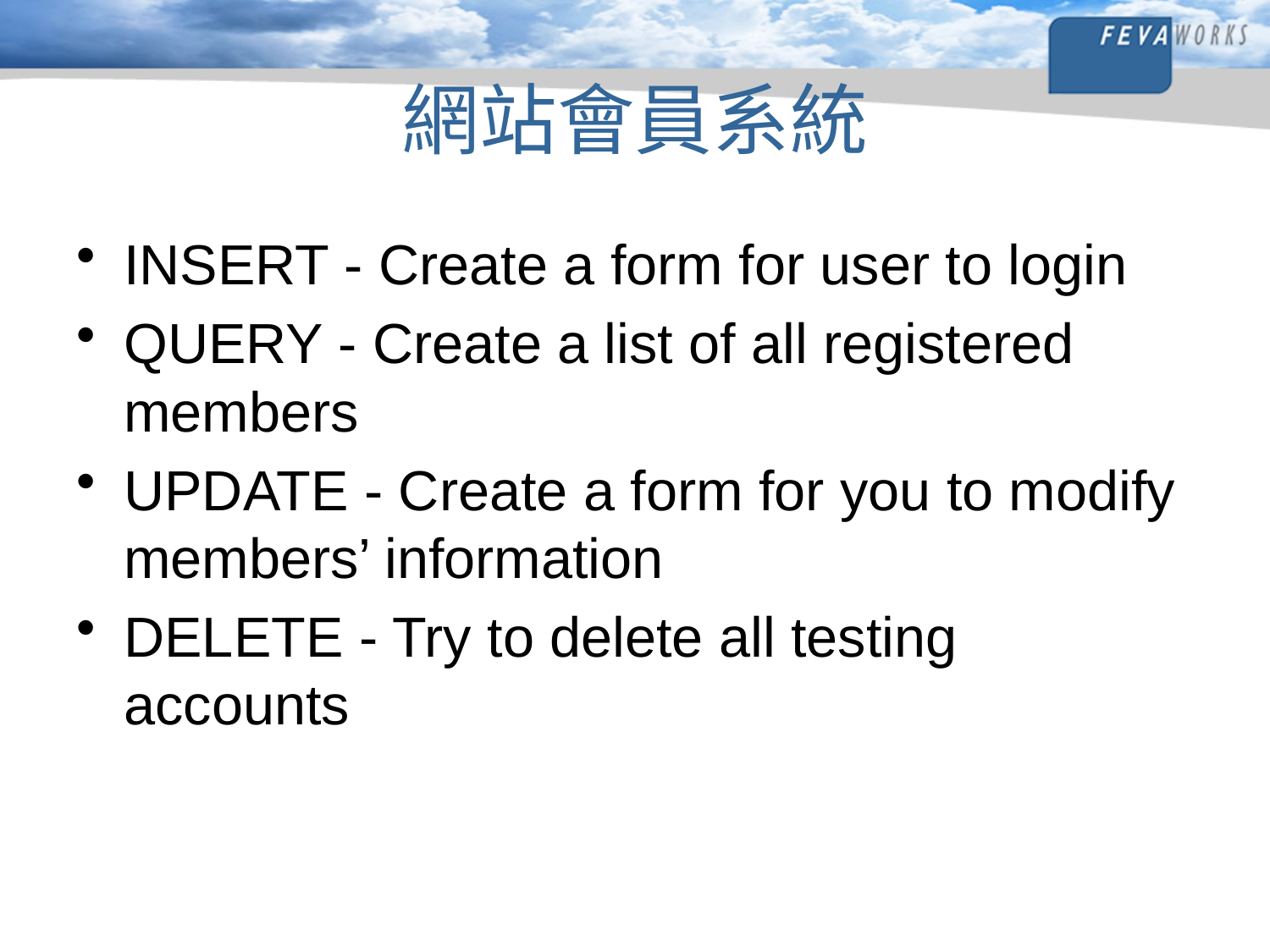

# 網站會員系統
INSERT - Create a form for user to login
QUERY - Create a list of all registered members
UPDATE - Create a form for you to modify members’ information
DELETE - Try to delete all testing accounts